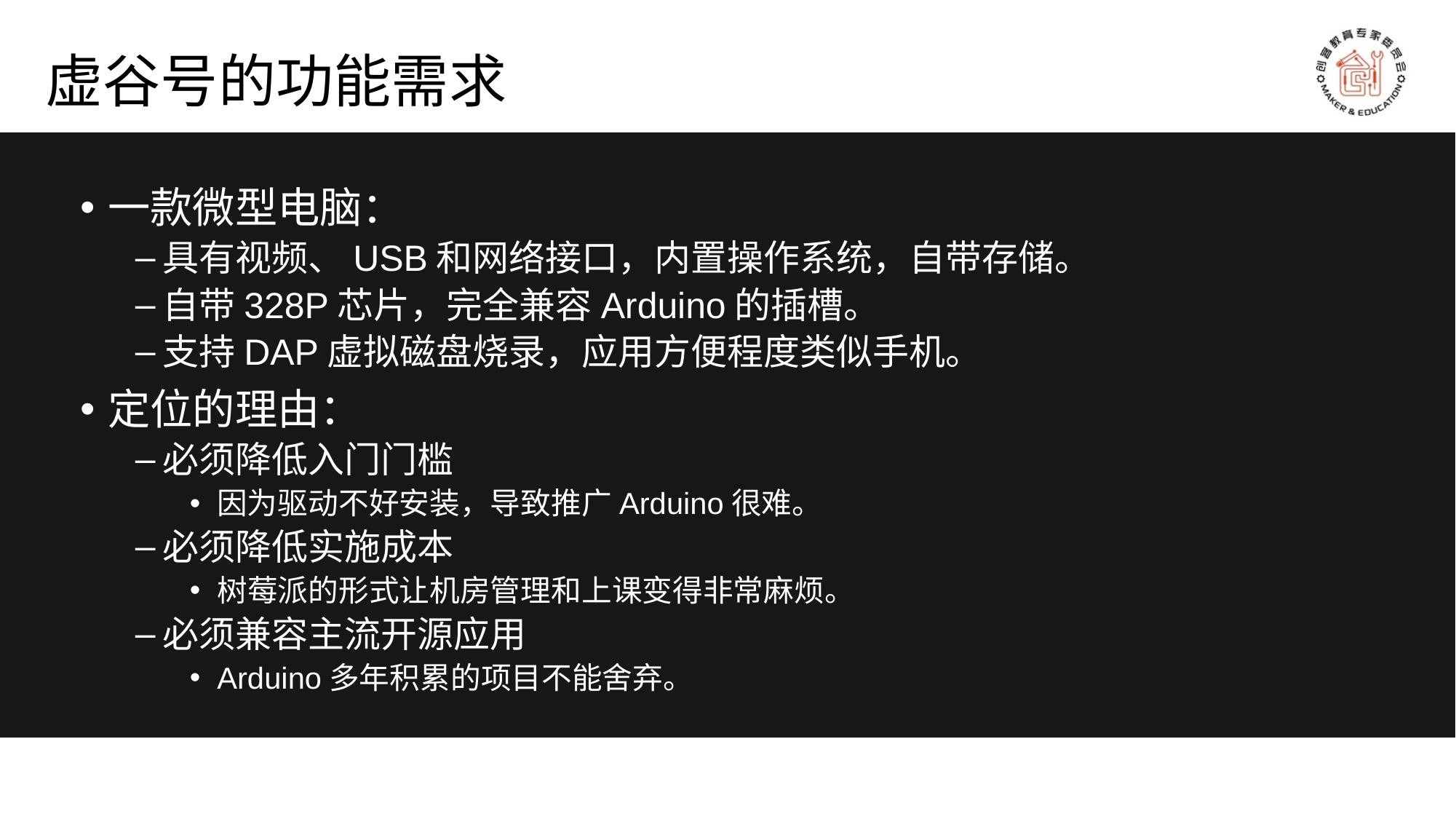

# 虚谷号的功能需求
一款微型电脑：
具有视频、USB和网络接口，内置操作系统，自带存储。
自带328P芯片，完全兼容Arduino的插槽。
支持DAP虚拟磁盘烧录，应用方便程度类似手机。
定位的理由：
必须降低入门门槛
因为驱动不好安装，导致推广Arduino很难。
必须降低实施成本
树莓派的形式让机房管理和上课变得非常麻烦。
必须兼容主流开源应用
Arduino多年积累的项目不能舍弃。